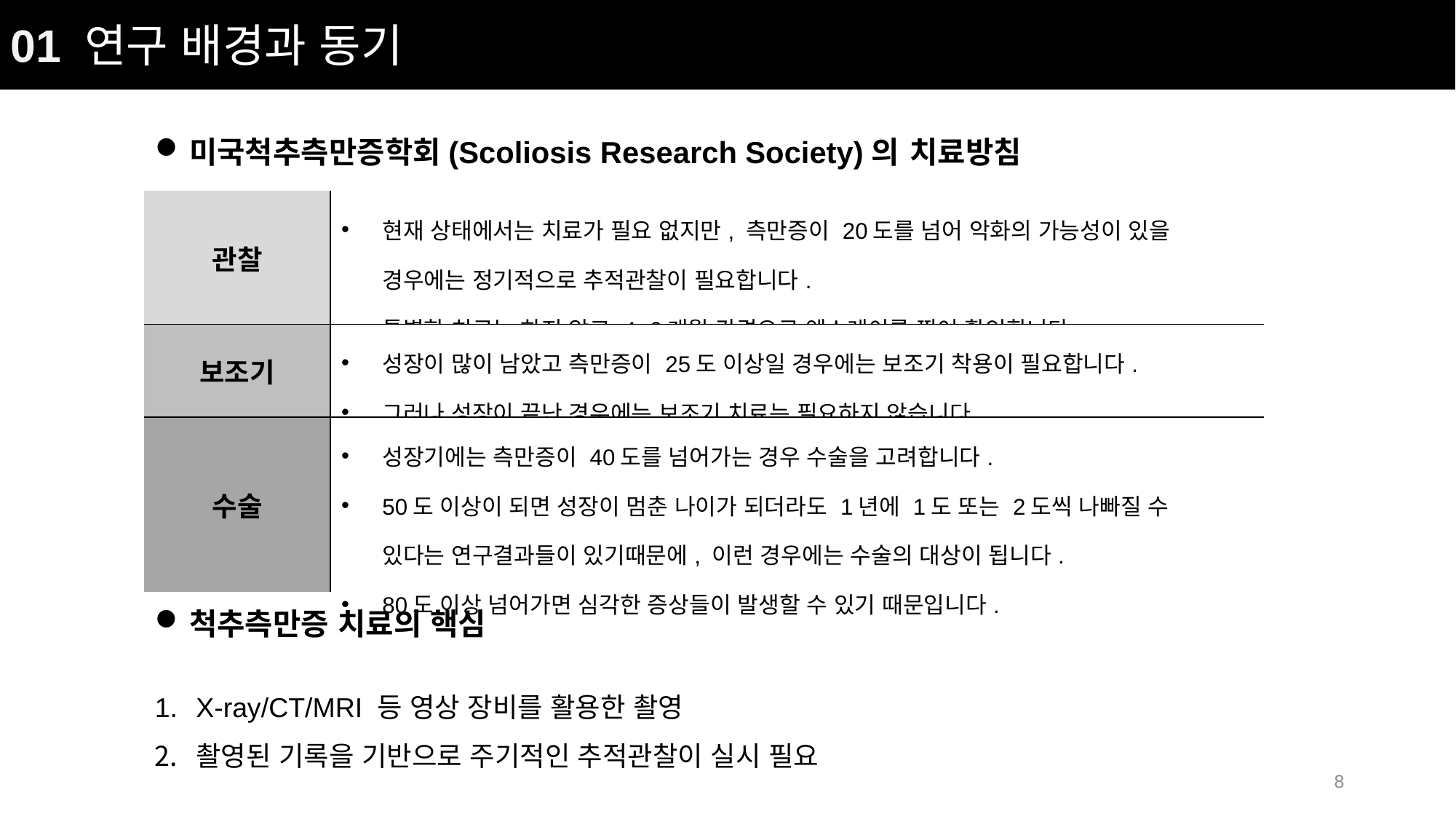

01 연구 배경과 동기
미국척추측만증학회(Scoliosis Research Society)의 치료방침
| 관찰 | 현재 상태에서는 치료가 필요 없지만, 측만증이 20도를 넘어 악화의 가능성이 있을 경우에는 정기적으로 추적관찰이 필요합니다. 특별한 치료는 하지 않고 4~6개월 간격으로 엑스레이를 찍어 확인합니다. |
| --- | --- |
| 보조기 | 성장이 많이 남았고 측만증이 25도 이상일 경우에는 보조기 착용이 필요합니다. 그러나 성장이 끝난 경우에는 보조기 치료는 필요하지 않습니다. |
| 수술 | 성장기에는 측만증이 40도를 넘어가는 경우 수술을 고려합니다. 50도 이상이 되면 성장이 멈춘 나이가 되더라도 1년에 1도 또는 2도씩 나빠질 수 있다는 연구결과들이 있기때문에, 이런 경우에는 수술의 대상이 됩니다. 80도 이상 넘어가면 심각한 증상들이 발생할 수 있기 때문입니다. |
척추측만증 치료의 핵심

X-ray/CT/MRI 등 영상 장비를 활용한 촬영
촬영된 기록을 기반으로 주기적인 추적관찰이 실시 필요
8